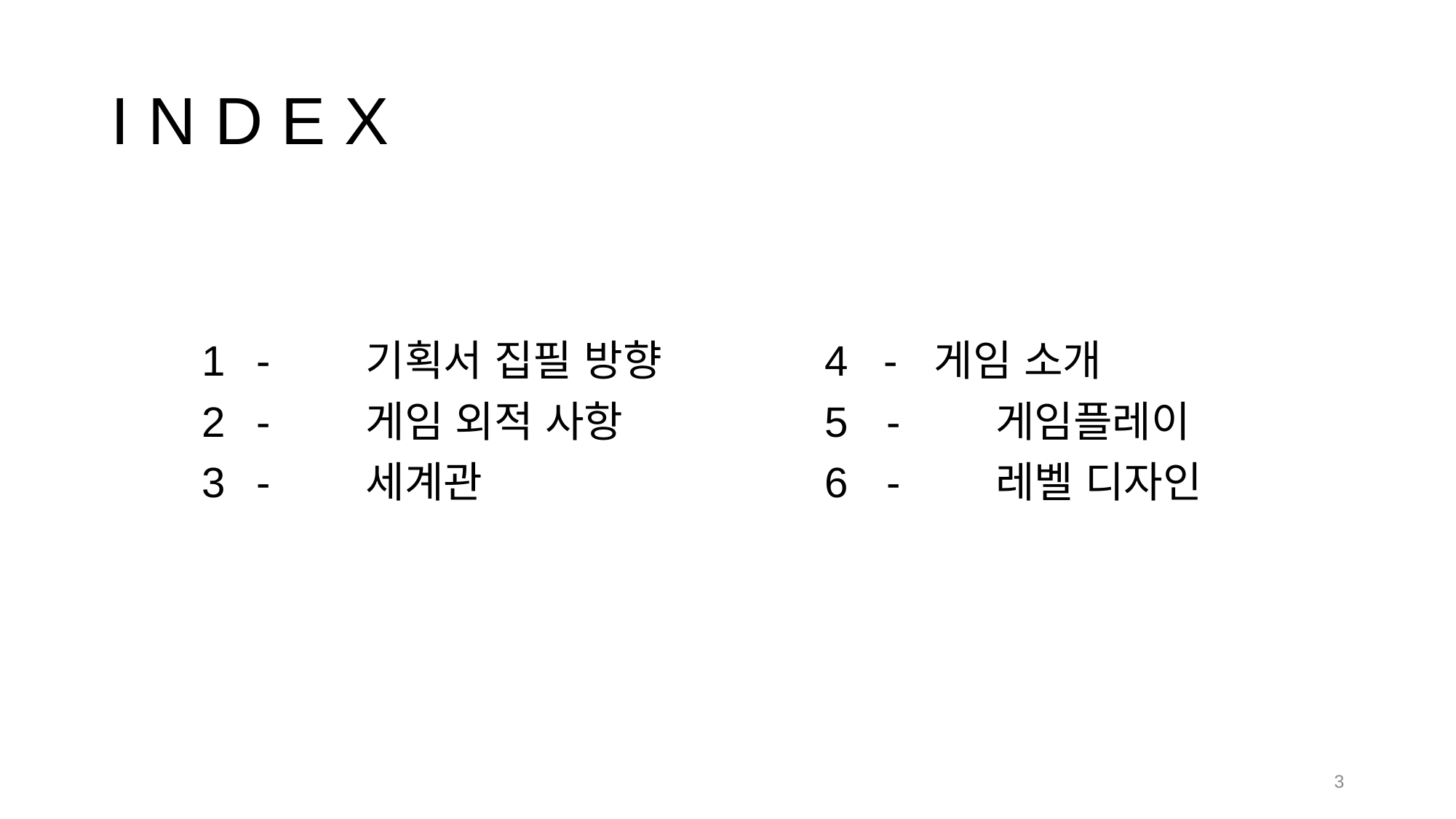

# I N D E X
-	기획서 집필 방향
-	게임 외적 사항
-	세계관
4   -	게임 소개
-	게임플레이
-	레벨 디자인
3